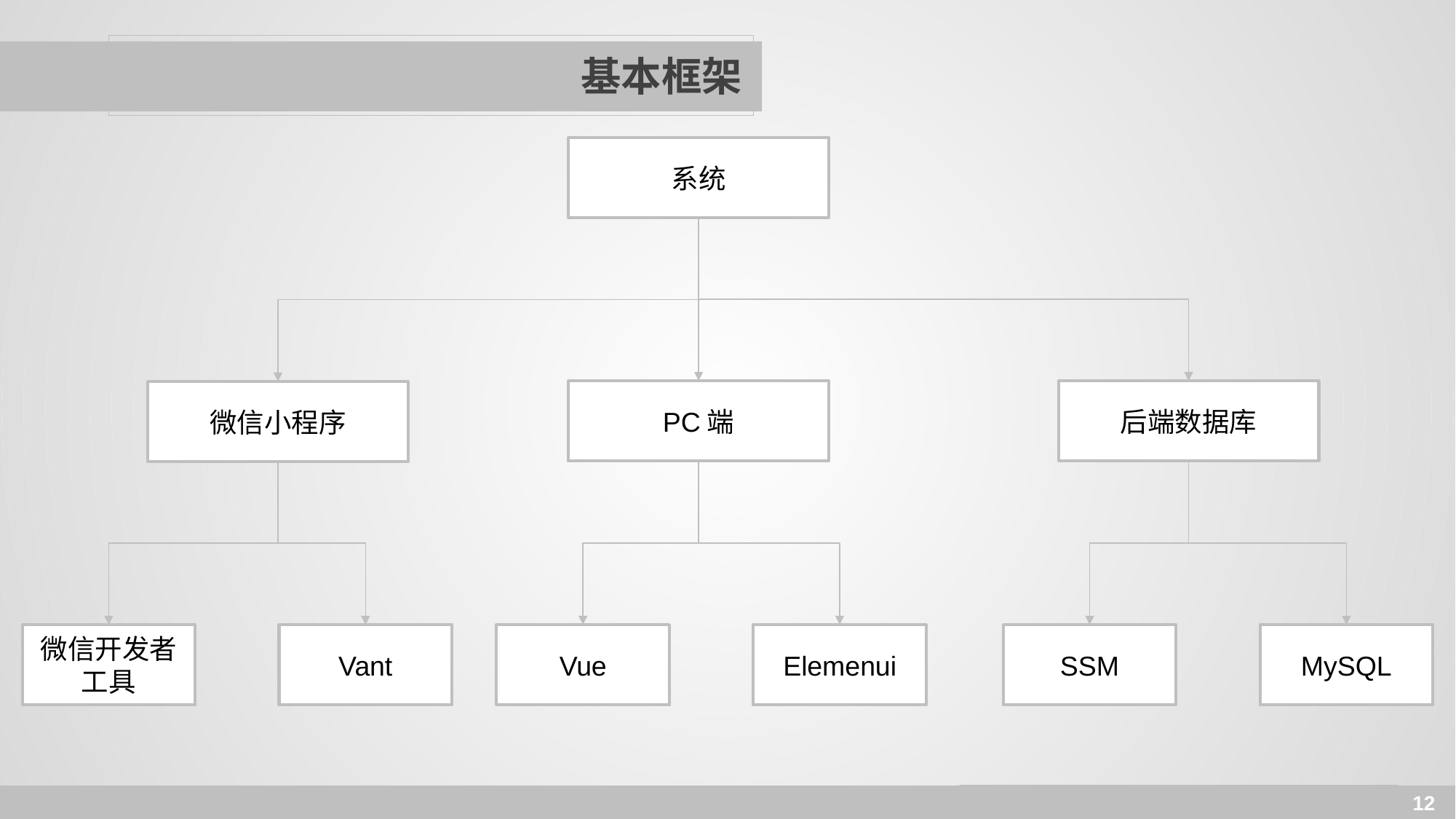

# 基本框架
系统
PC端
后端数据库
微信小程序
微信开发者工具
Vant
Vue
Elemenui
SSM
MySQL